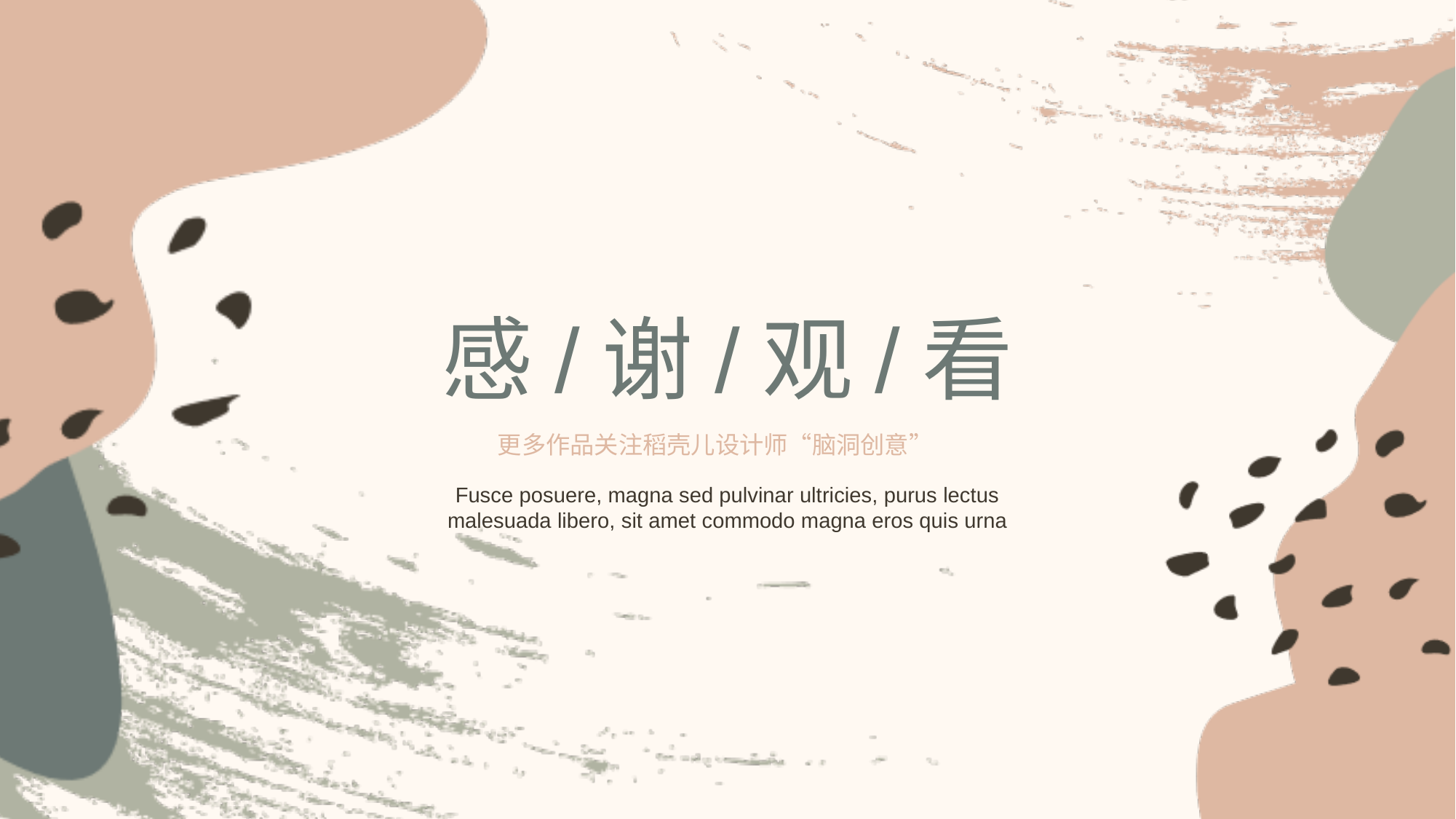

感/谢/观/看
更多作品关注稻壳儿设计师“脑洞创意”
Fusce posuere, magna sed pulvinar ultricies, purus lectus malesuada libero, sit amet commodo magna eros quis urna